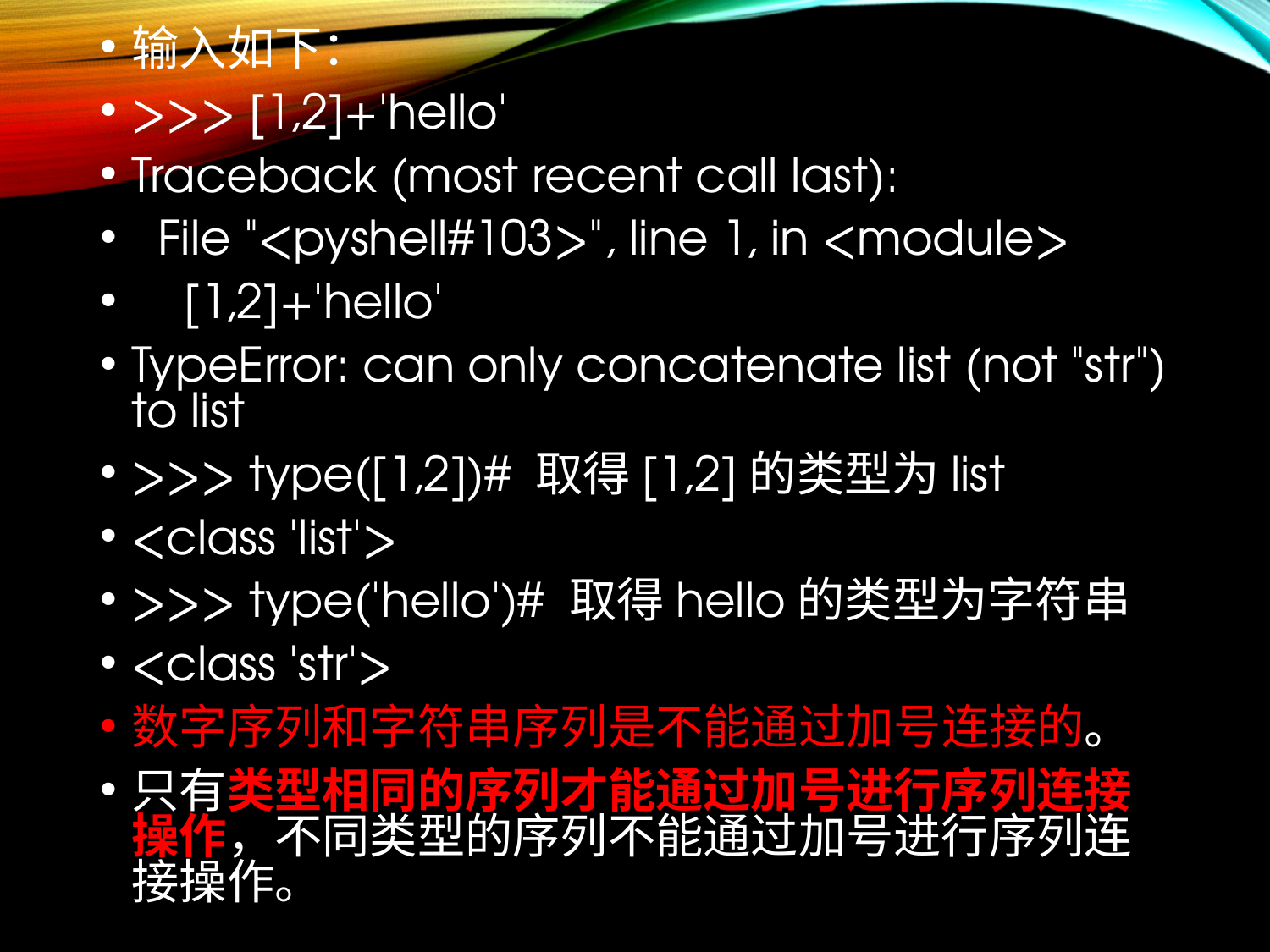

输入如下：
>>> [1,2]+'hello'
Traceback (most recent call last):
  File "<pyshell#103>", line 1, in <module>
    [1,2]+'hello'
TypeError: can only concatenate list (not "str") to list
>>> type([1,2])# 取得[1,2]的类型为list
<class 'list'>
>>> type('hello')# 取得hello的类型为字符串
<class 'str'>
数字序列和字符串序列是不能通过加号连接的。
只有类型相同的序列才能通过加号进行序列连接操作，不同类型的序列不能通过加号进行序列连接操作。